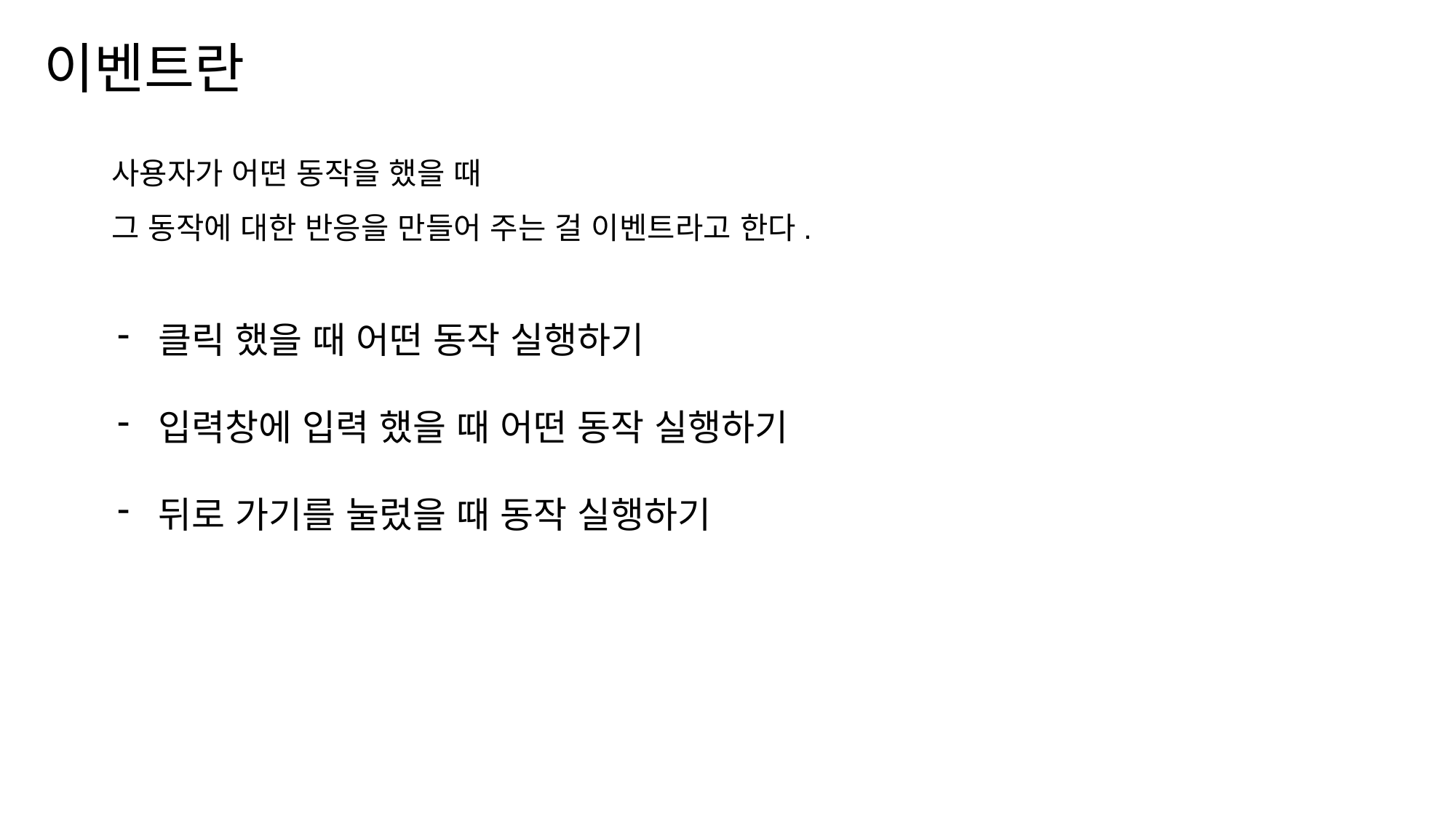

이벤트란
나눔스퀘어OTF ExtraBold
나눔스퀘어OTF Bold
사용자가 어떤 동작을 했을 때
그 동작에 대한 반응을 만들어 주는 걸 이벤트라고 한다.
나눔스퀘어OTF
클릭 했을 때 어떤 동작 실행하기
입력창에 입력 했을 때 어떤 동작 실행하기
뒤로 가기를 눌렀을 때 동작 실행하기
나눔스퀘어_ac ExtraBold
나눔스퀘어_ac Bold
나눔스퀘어_ac
나눔스퀘어 ExtraBold
나눔스퀘어 Bold
나눔스퀘어
실행 화면
XML
나눔스퀘어 Light
Kotlin